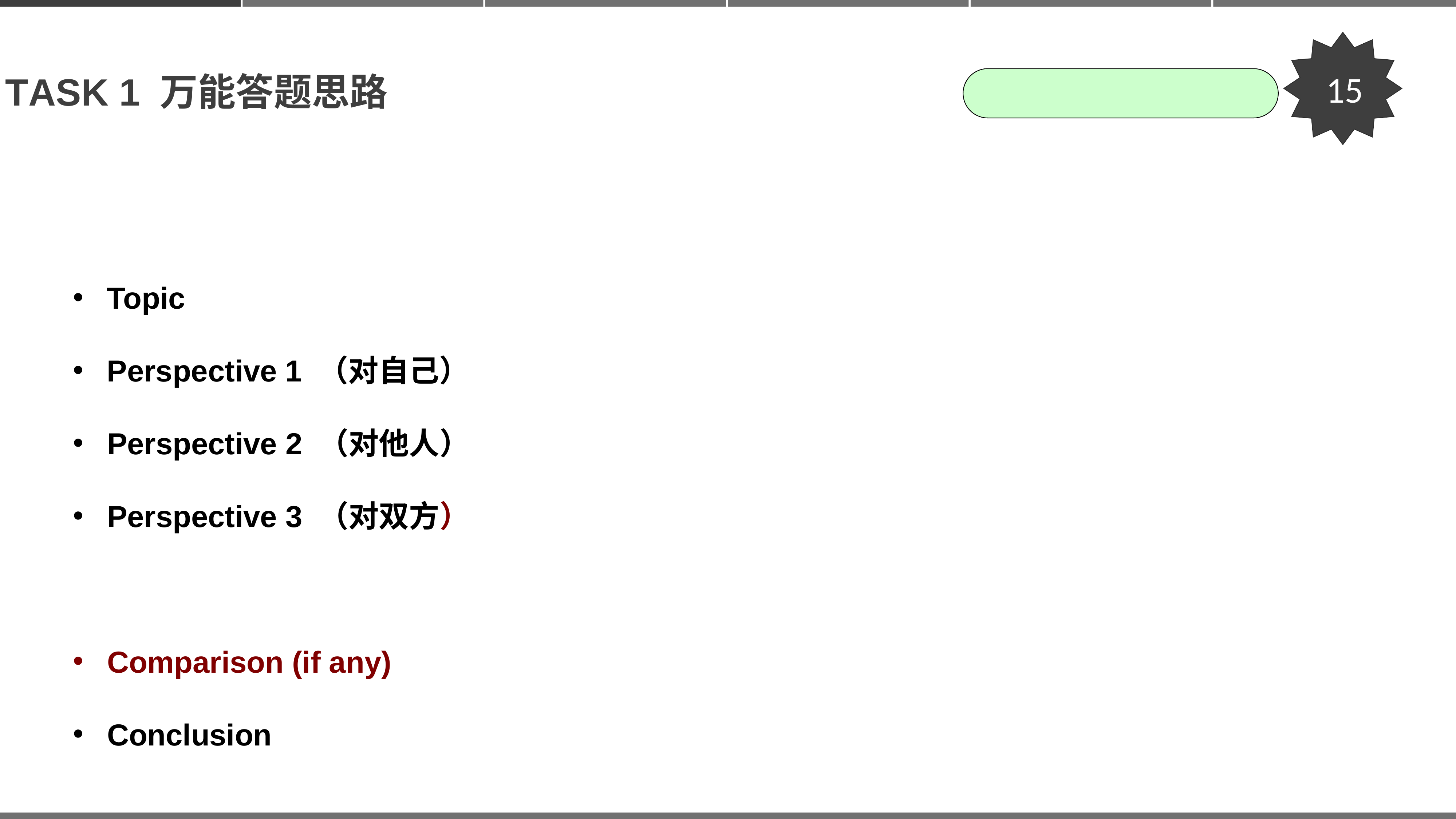

15
TASK 1 万能答题思路

  Topic
  Perspective 1 （对自己）
Perspective 2 （对他人）
Perspective 3 （对双方）

Comparison (if any)
Conclusion